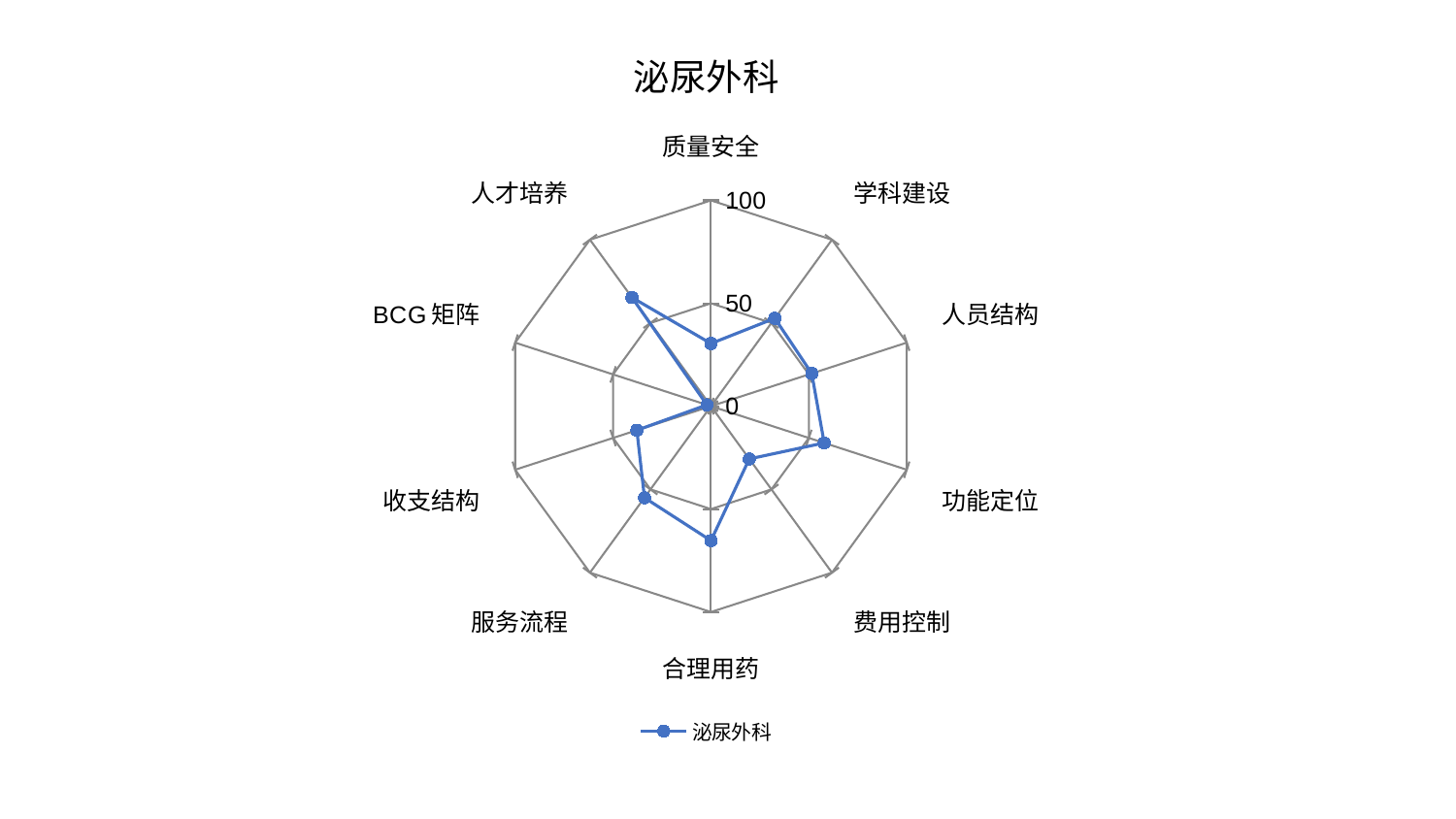

### Chart: 泌尿外科

| Category | 泌尿外科 |
|---|---|
| 质量安全 | 30.452797761024005 |
| 学科建设 | 52.791362927400954 |
| 人员结构 | 51.489281861305436 |
| 功能定位 | 57.82745949716887 |
| 费用控制 | 31.662425594756485 |
| 合理用药 | 65.331000528944 |
| 服务流程 | 54.98115072430567 |
| 收支结构 | 37.87724265232299 |
| BCG矩阵 | 2.054200725100482 |
| 人才培养 | 65.29946907657724 |
121